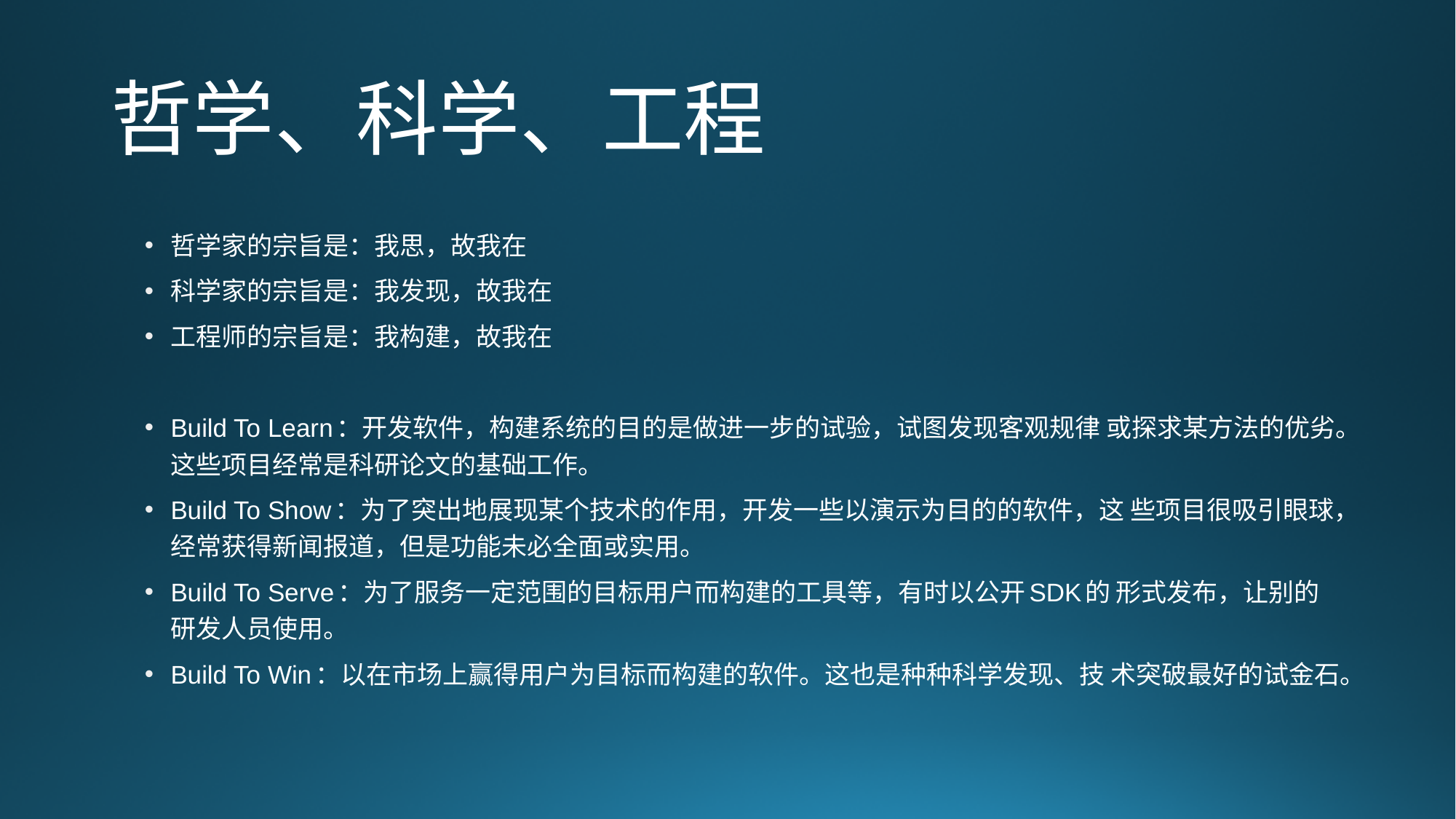

# 哲学、科学、工程
哲学家的宗旨是：我思，故我在
科学家的宗旨是：我发现，故我在
工程师的宗旨是：我构建，故我在

Build To Learn：开发软件，构建系统的目的是做进一步的试验，试图发现客观规律 或探求某方法的优劣。这些项目经常是科研论文的基础工作。
Build To Show：为了突出地展现某个技术的作用，开发一些以演示为目的的软件，这 些项目很吸引眼球，经常获得新闻报道，但是功能未必全面或实用。
Build To Serve：为了服务一定范围的目标用户而构建的工具等，有时以公开SDK的 形式发布，让别的研发人员使用。
Build To Win：以在市场上赢得用户为目标而构建的软件。这也是种种科学发现、技 术突破最好的试金石。